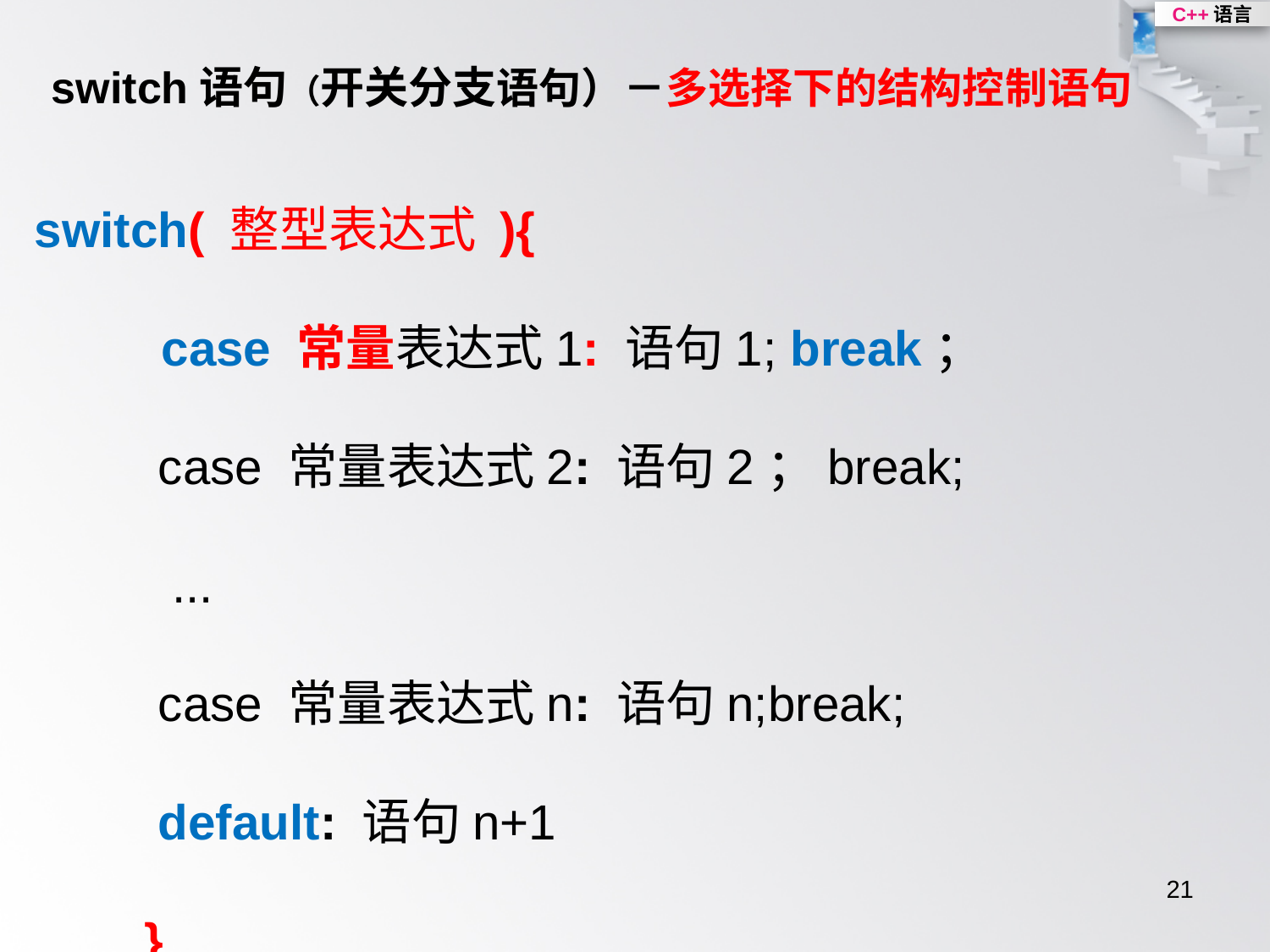

switch语句（开关分支语句）－多选择下的结构控制语句

switch( 整型表达式 ){
	case 常量表达式1: 语句1; break；
         case 常量表达式2: 语句2；break;
          ...
         case 常量表达式n: 语句n;break;
         default: 语句n+1
        }
21